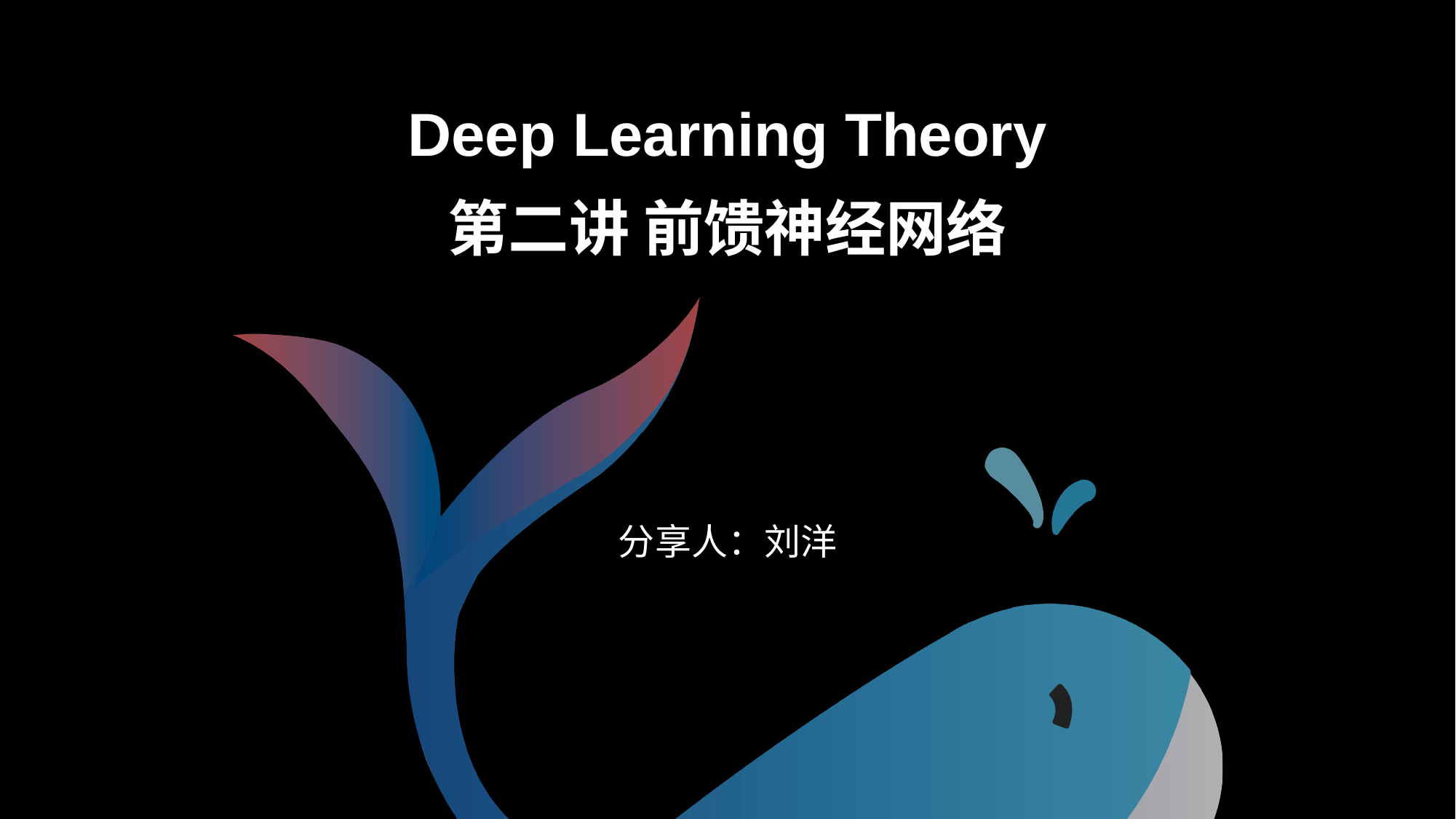

Deep Learning Theory
第二讲 前馈神经网络

分享人：刘洋
分享人：李嘉骐